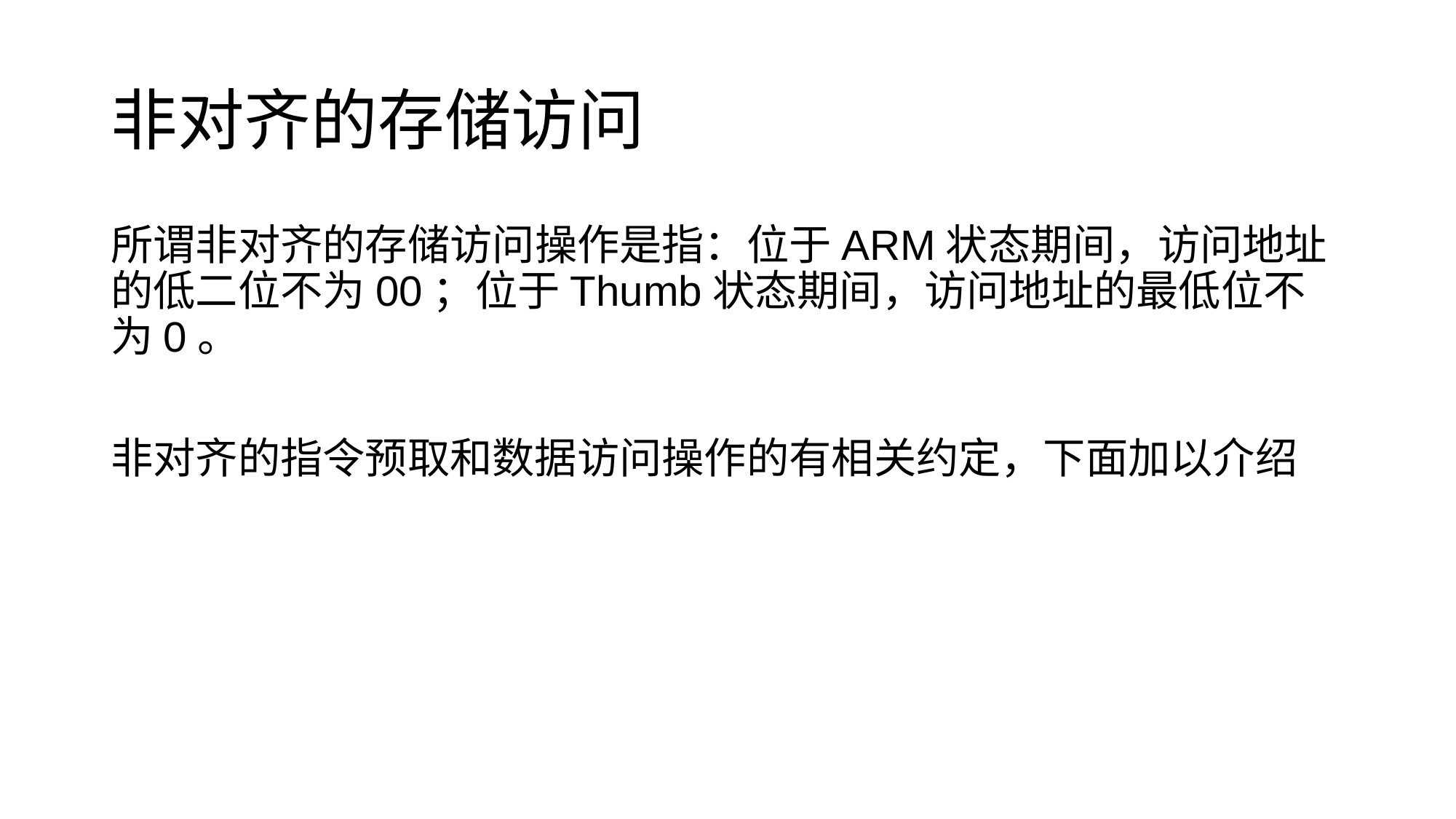

# 非对齐的存储访问
所谓非对齐的存储访问操作是指：位于ARM状态期间，访问地址的低二位不为00；位于Thumb状态期间，访问地址的最低位不为0。

非对齐的指令预取和数据访问操作的有相关约定，下面加以介绍